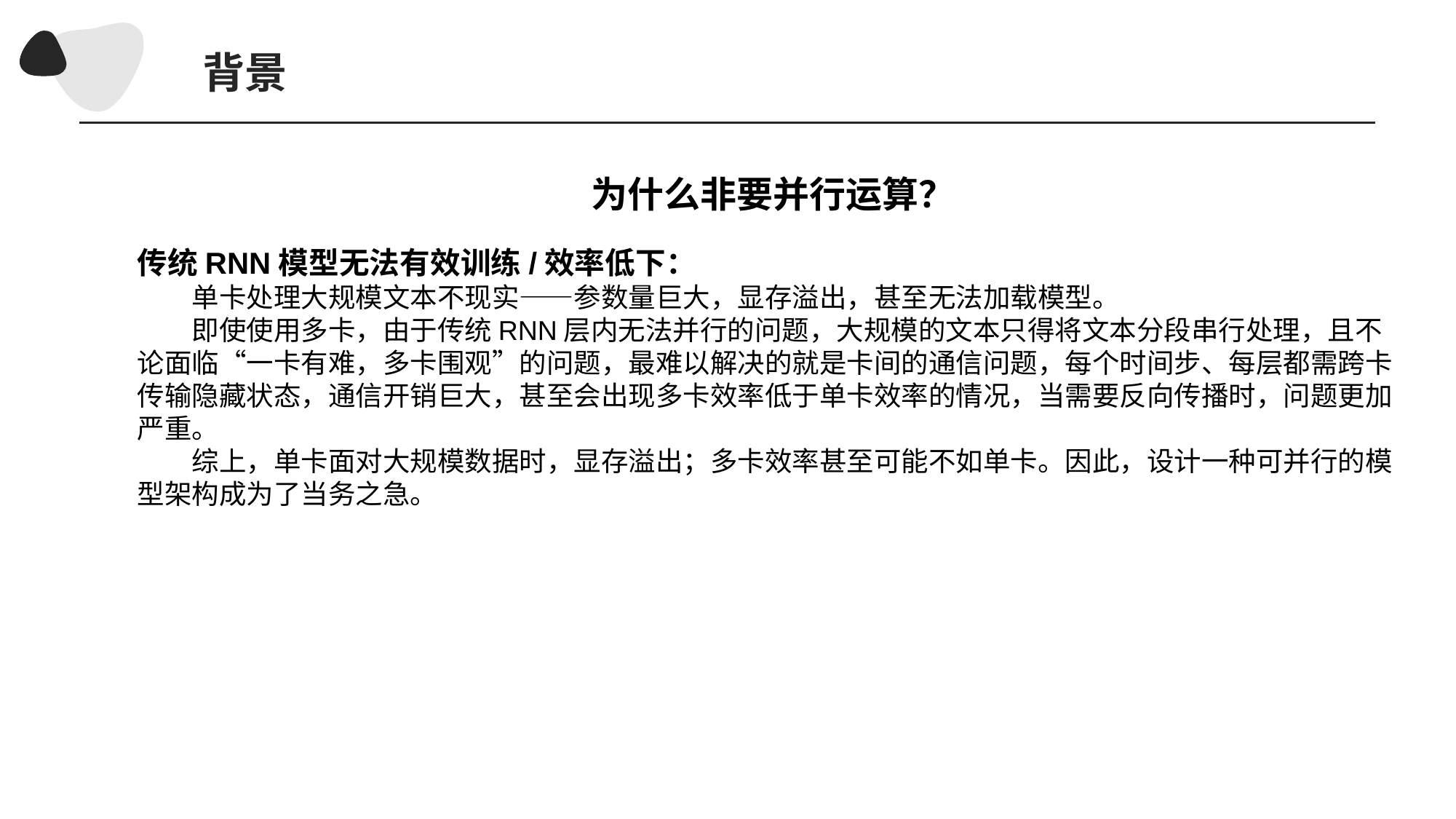

背景
为什么非要并行运算？

传统RNN模型无法有效训练/效率低下：
单卡处理大规模文本不现实——参数量巨大，显存溢出，甚至无法加载模型。
即使使用多卡，由于传统RNN层内无法并行的问题，大规模的文本只得将文本分段串行处理，且不论面临“一卡有难，多卡围观”的问题，最难以解决的就是卡间的通信问题，每个时间步、每层都需跨卡传输隐藏状态，通信开销巨大，甚至会出现多卡效率低于单卡效率的情况，当需要反向传播时，问题更加严重。
综上，单卡面对大规模数据时，显存溢出；多卡效率甚至可能不如单卡。因此，设计一种可并行的模型架构成为了当务之急。